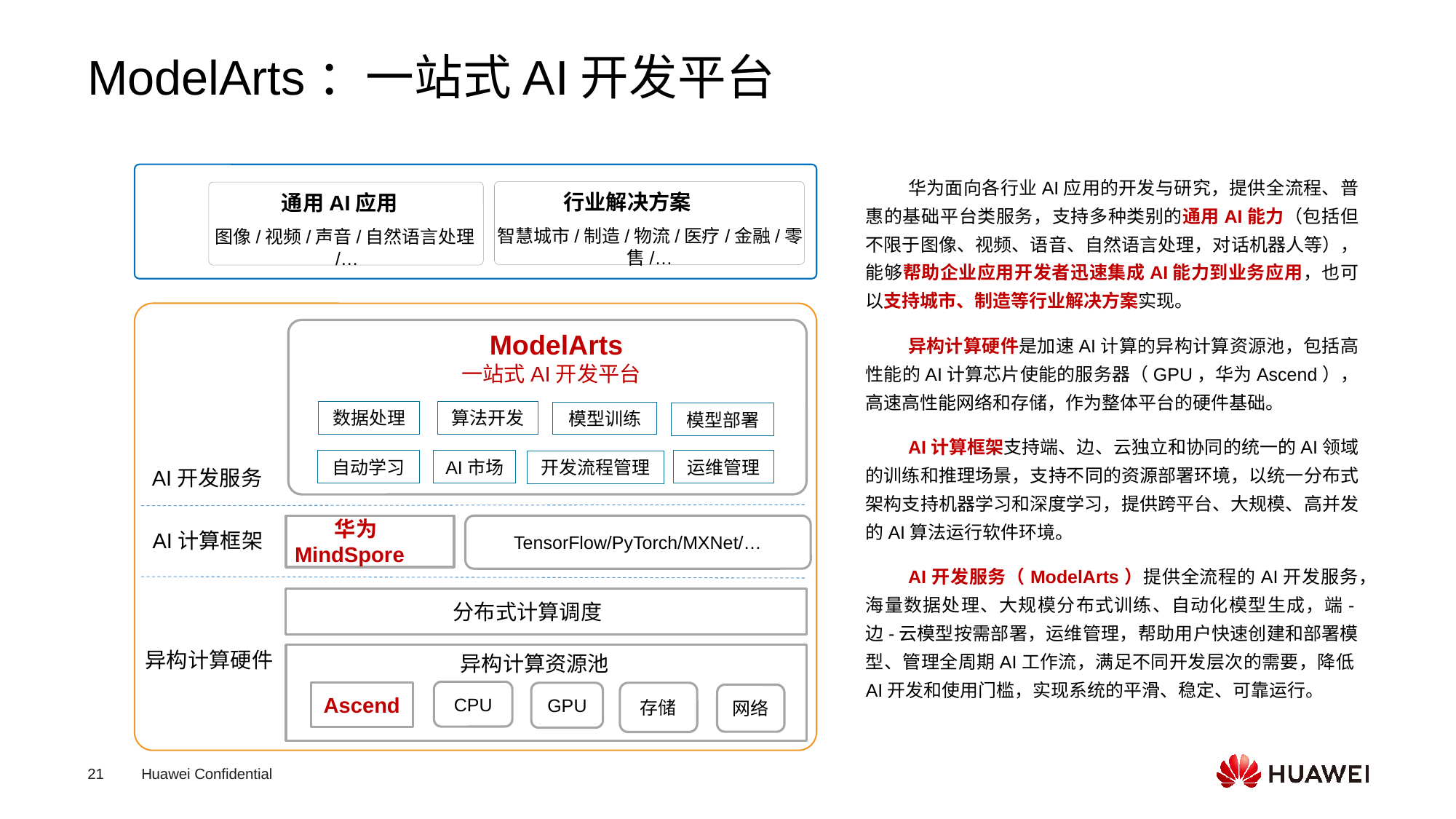

# ModelArts：一站式AI开发平台

行业解决方案
通用AI应用
智慧城市/制造/物流/医疗/金融/零售/…
图像/视频/声音/自然语言处理/…

ModelArts
一站式AI开发平台
算法开发
数据处理
模型训练
模型部署
运维管理
自动学习
AI市场
开发流程管理
AI开发服务
华为MindSpore
TensorFlow/PyTorch/MXNet/…
AI计算框架
分布式计算调度
异构计算硬件
异构计算资源池
CPU
Ascend
GPU
存储
网络
华为面向各行业AI应用的开发与研究，提供全流程、普惠的基础平台类服务，支持多种类别的通用AI能力（包括但不限于图像、视频、语音、自然语言处理，对话机器人等），能够帮助企业应用开发者迅速集成AI能力到业务应用，也可以支持城市、制造等行业解决方案实现。
异构计算硬件是加速AI计算的异构计算资源池，包括高性能的AI计算芯片使能的服务器（GPU，华为Ascend），高速高性能网络和存储，作为整体平台的硬件基础。
AI计算框架支持端、边、云独立和协同的统一的AI领域的训练和推理场景，支持不同的资源部署环境，以统一分布式架构支持机器学习和深度学习，提供跨平台、大规模、高并发的AI算法运行软件环境。
AI开发服务（ModelArts）提供全流程的AI开发服务，海量数据处理、大规模分布式训练、自动化模型生成，端-边-云模型按需部署，运维管理，帮助用户快速创建和部署模型、管理全周期AI工作流，满足不同开发层次的需要，降低AI开发和使用门槛，实现系统的平滑、稳定、可靠运行。